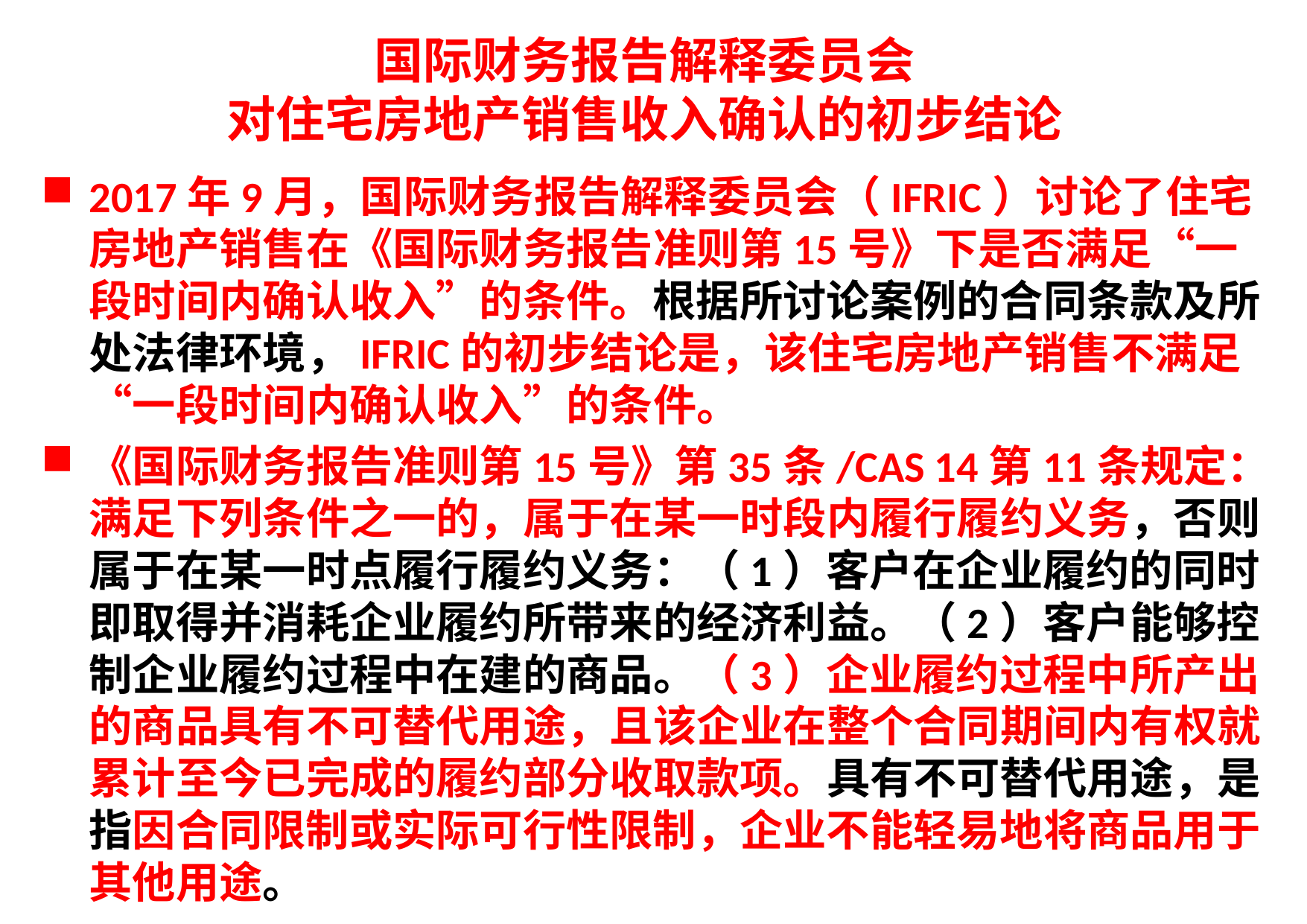

# 国际财务报告解释委员会 对住宅房地产销售收入确认的初步结论
2017年9月，国际财务报告解释委员会（IFRIC）讨论了住宅房地产销售在《国际财务报告准则第15号》下是否满足“一段时间内确认收入”的条件。根据所讨论案例的合同条款及所处法律环境，IFRIC的初步结论是，该住宅房地产销售不满足“一段时间内确认收入”的条件。
《国际财务报告准则第15号》第35条/CAS 14第11条规定：满足下列条件之一的，属于在某一时段内履行履约义务，否则属于在某一时点履行履约义务：（1）客户在企业履约的同时即取得并消耗企业履约所带来的经济利益。（2）客户能够控制企业履约过程中在建的商品。（3）企业履约过程中所产出的商品具有不可替代用途，且该企业在整个合同期间内有权就累计至今已完成的履约部分收取款项。具有不可替代用途，是指因合同限制或实际可行性限制，企业不能轻易地将商品用于其他用途。
93